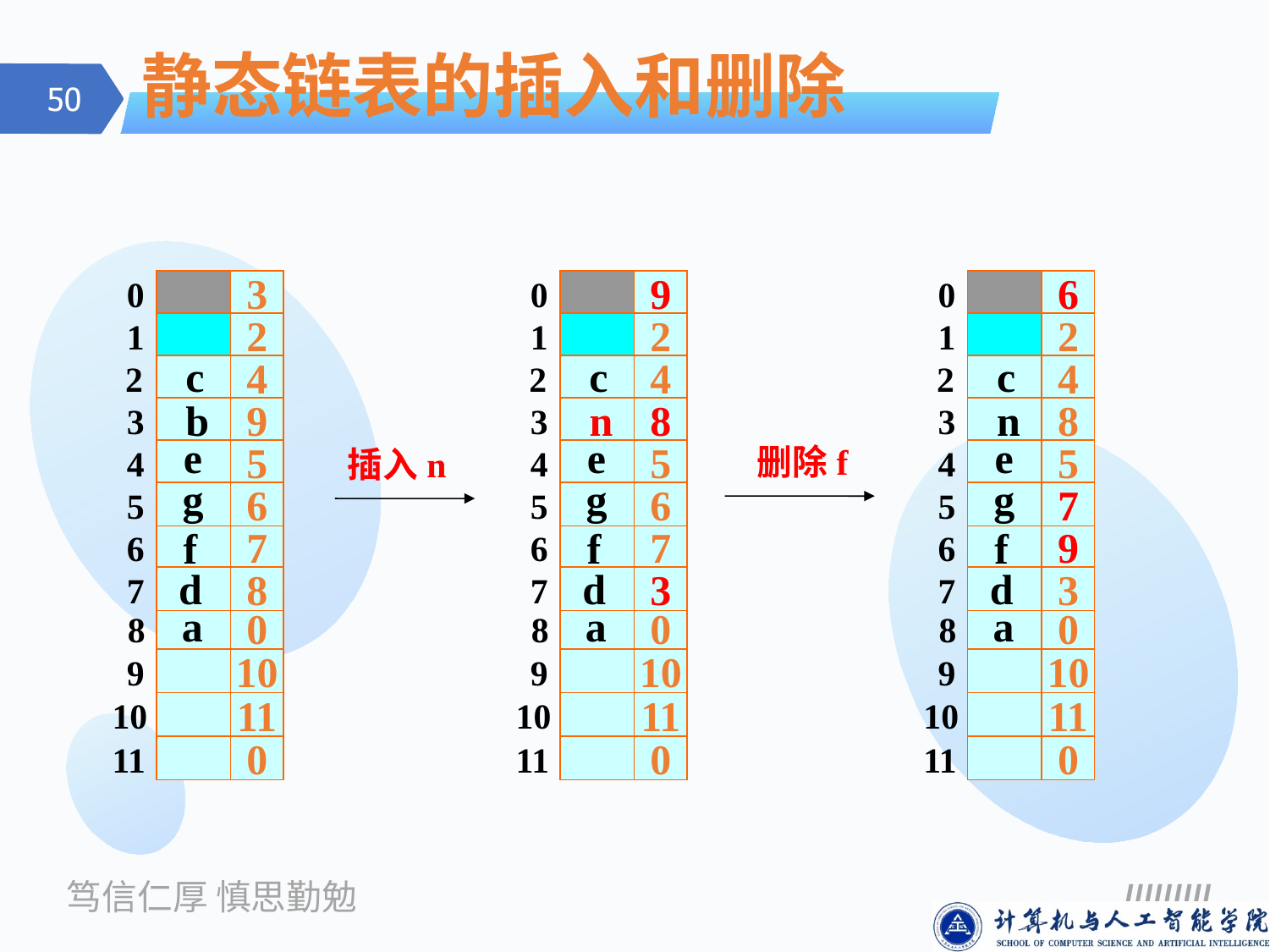

# 静态链表的插入和删除
0

3
1

2
  2

4
3

9
4

5
5

6
6

7
7

8
  8

0
9

10
10

11
11

0
0

9
1

2
  2

4
3

8
4

5
5

6
6

7
7

3
  8

0
9

10
10

11
11

0
c
n
e
g
f
d
a
0

6
1

2
  2

4
3

8
4

5
5

7
6

9
7

3
  8

0
9

10
10

11
11

0
c
n
e
g
f
d
a
c
b
e
删除f

插入n

g
f
d
a